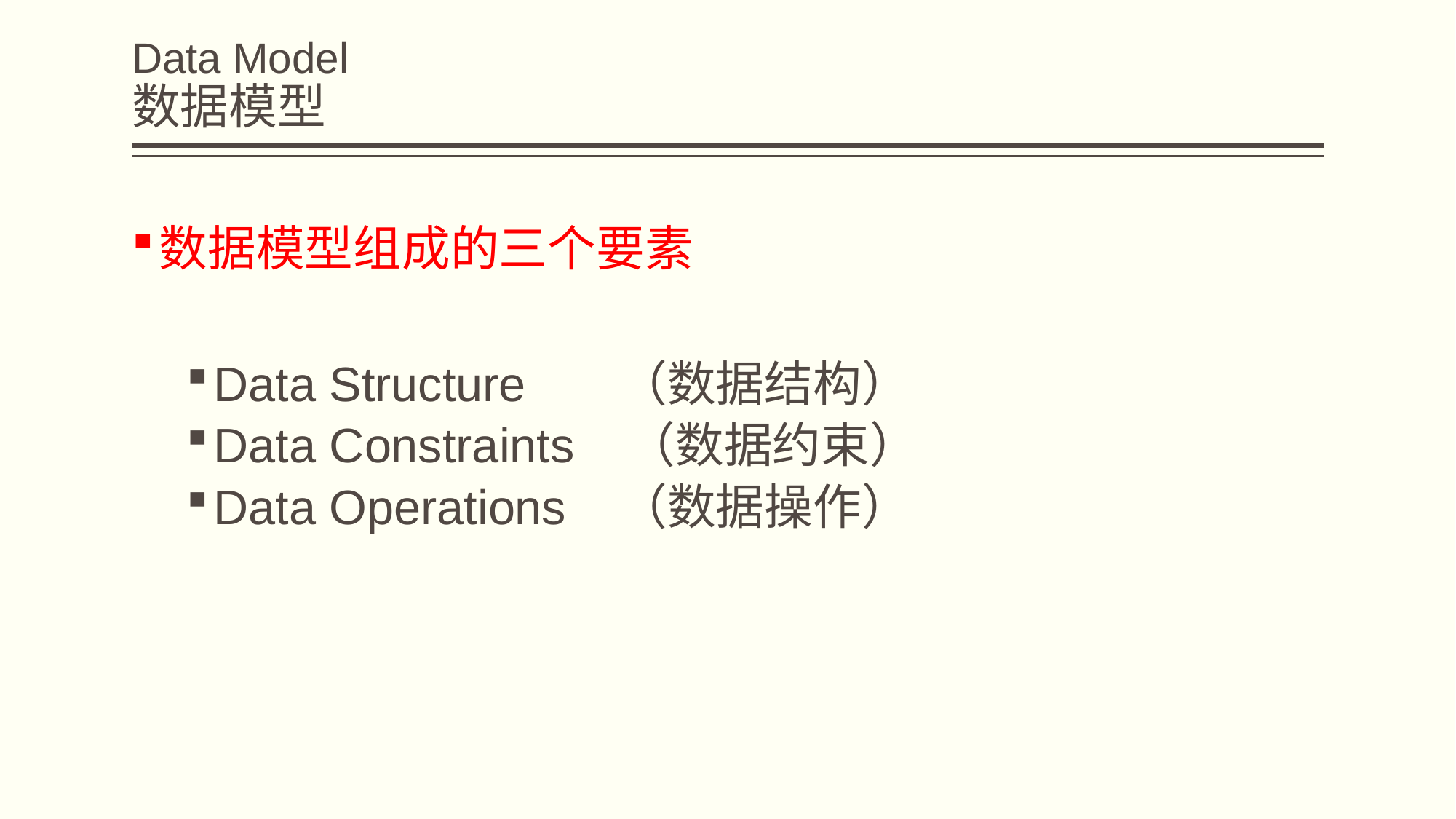

# Data Model 数据模型
数据模型组成的三个要素

Data Structure      （数据结构）
Data Constraints   （数据约束）
Data Operations   （数据操作）